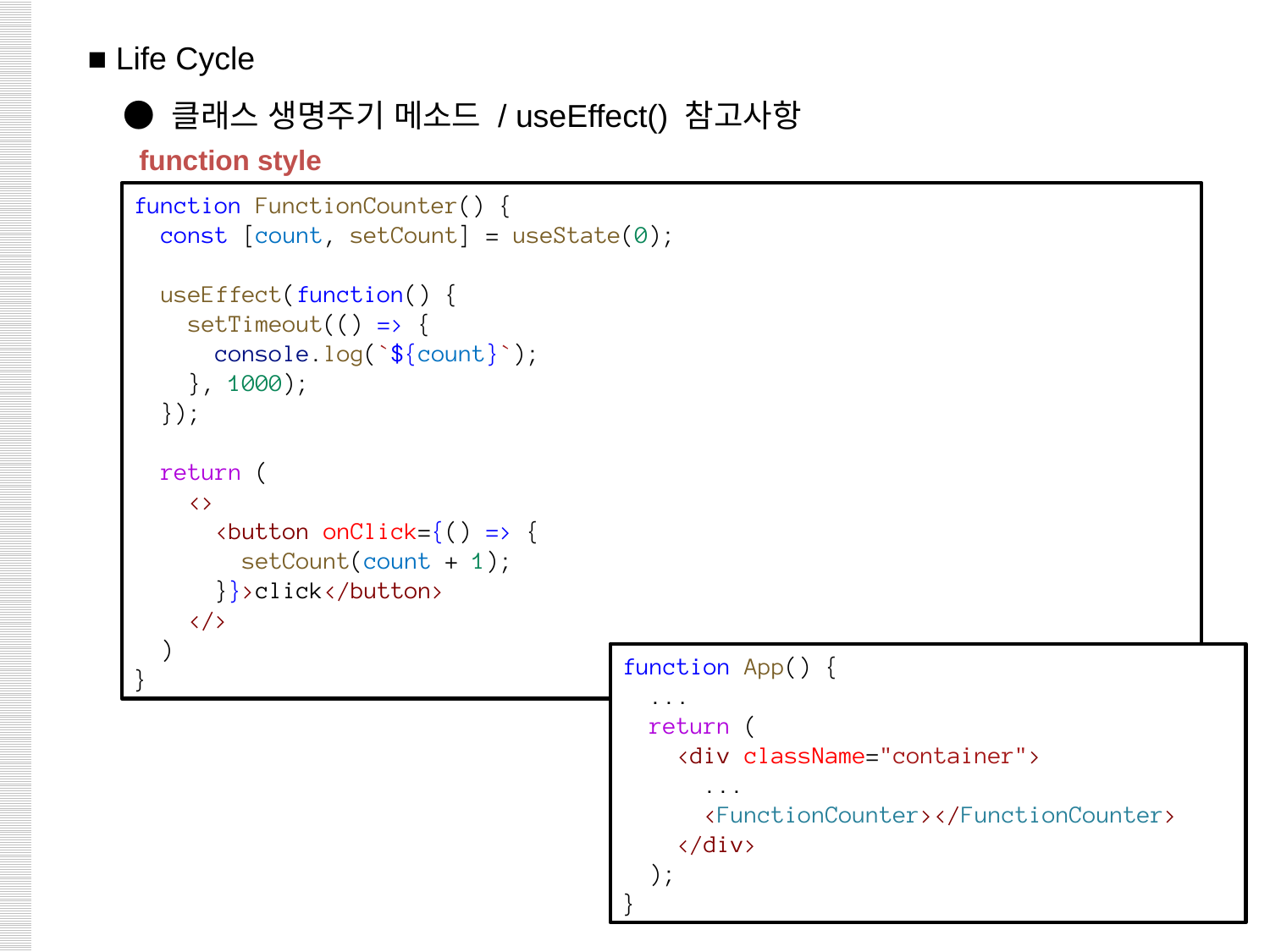

■ Life Cycle
    ● 클래스 생명주기 메소드 / useEffect() 참고사항
function style
function FunctionCounter() {
  const [count, setCount] = useState(0);

  useEffect(function() {
    setTimeout(() => {
      console.log(`${count}`);
    }, 1000);
  });

  return (
    <>
      <button onClick={() => {
        setCount(count + 1);
      }}>click</button>
    </>
  )
}
function App() {
  ...
  return (
    <div className="container">
      ...
      <FunctionCounter></FunctionCounter>
    </div>
  );
}